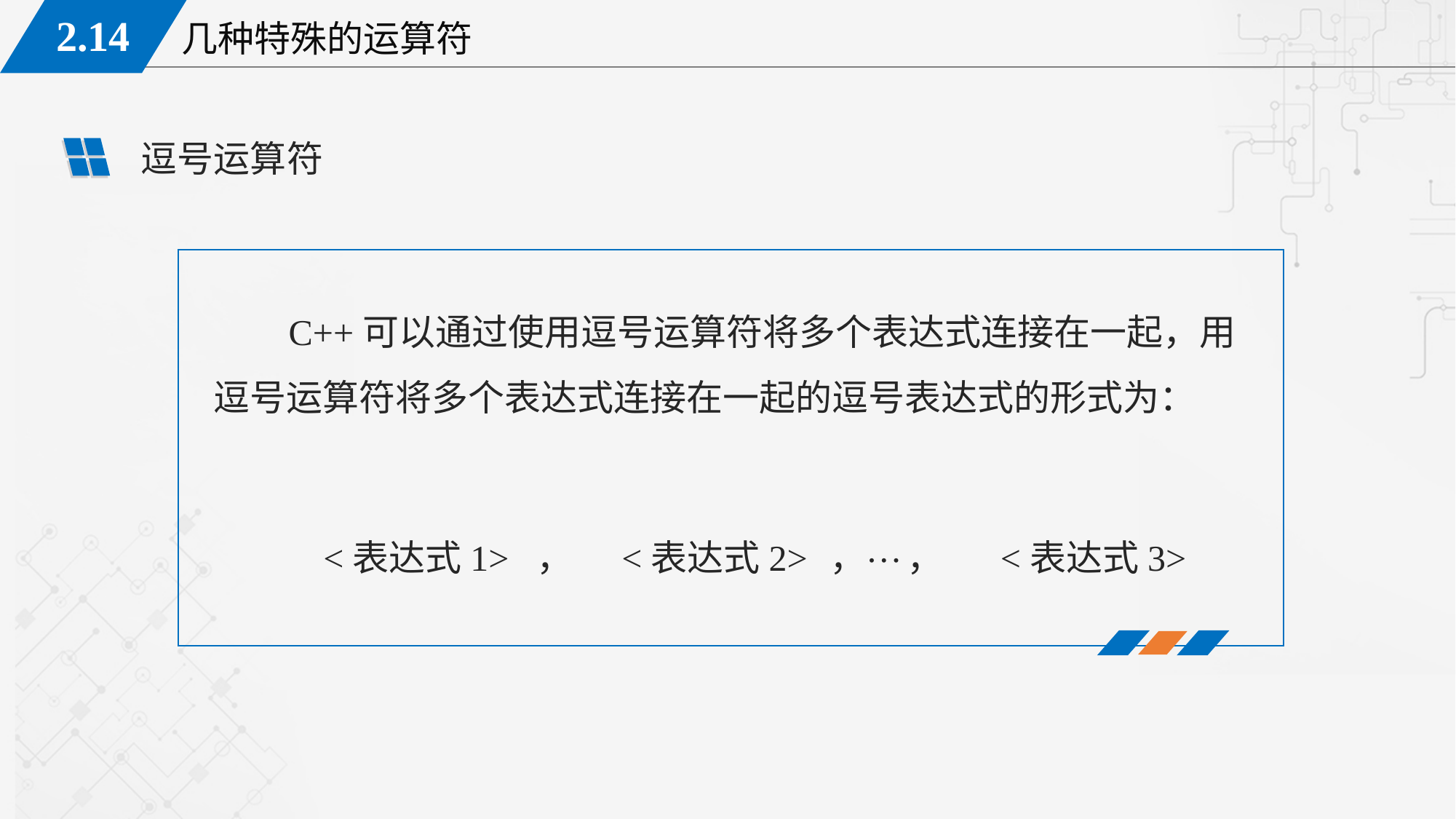

逗号运算符

C++可以通过使用逗号运算符将多个表达式连接在一起，用逗号运算符将多个表达式连接在一起的逗号表达式的形式为：
…

<表达式1>

<表达式2>

<表达式3>
，
，
，